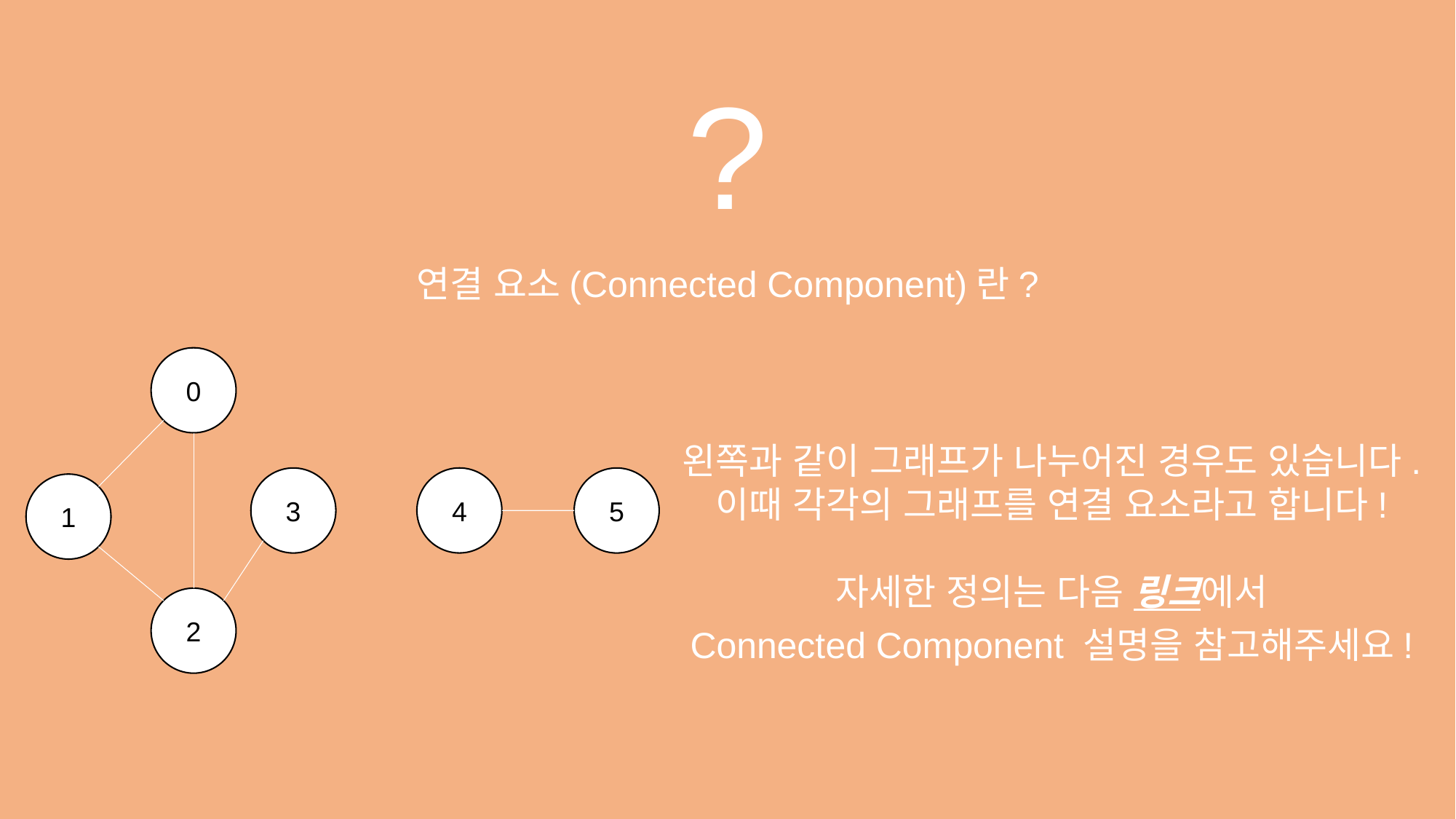

?
연결 요소(Connected Component)란?

0
왼쪽과 같이 그래프가 나누어진 경우도 있습니다.
이때 각각의 그래프를 연결 요소라고 합니다!

자세한 정의는 다음 링크에서
Connected Component 설명을 참고해주세요!

4
3
5
1
2